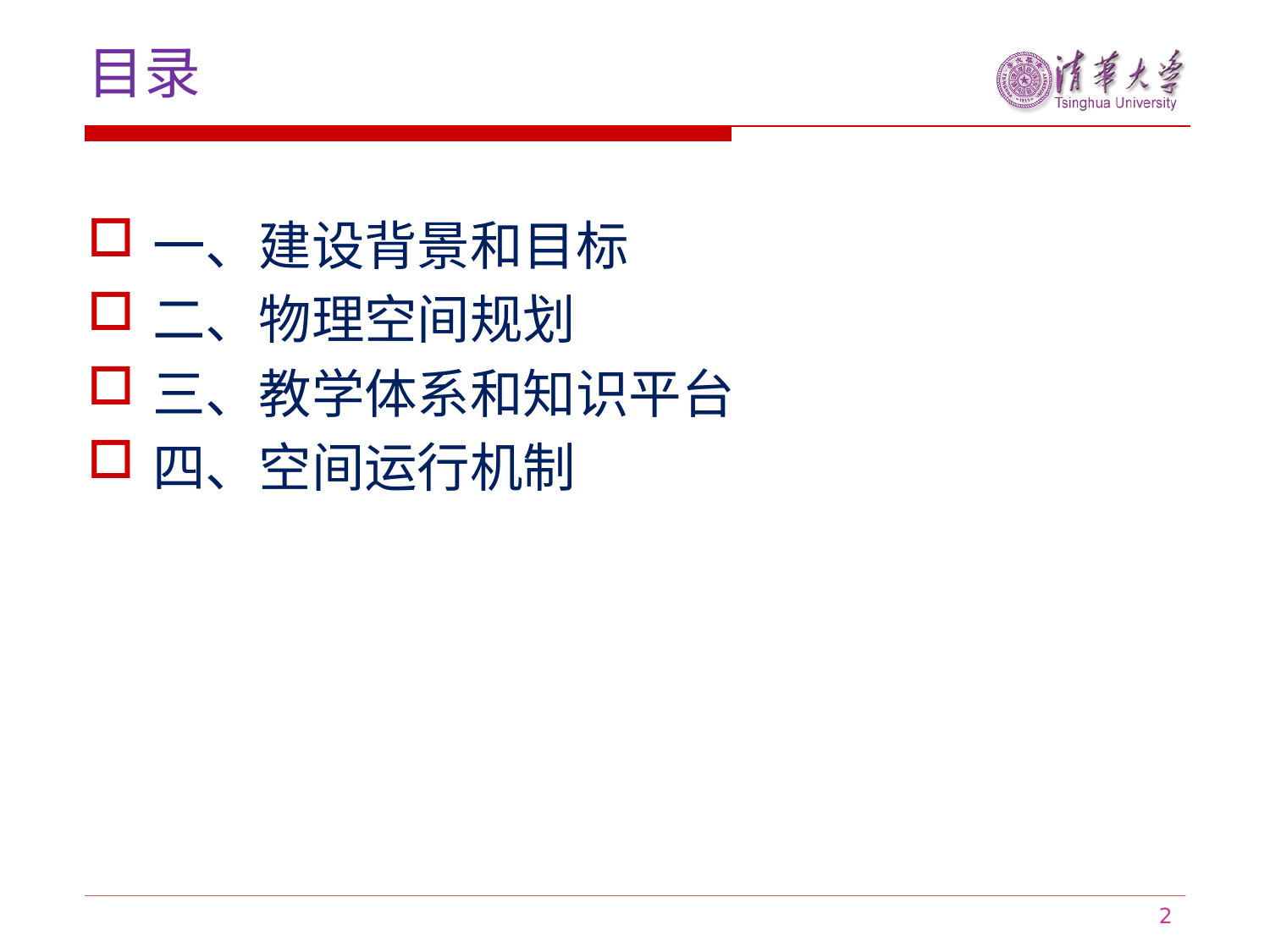

# 目录
一、建设背景和目标
二、物理空间规划
三、教学体系和知识平台
四、空间运行机制
2